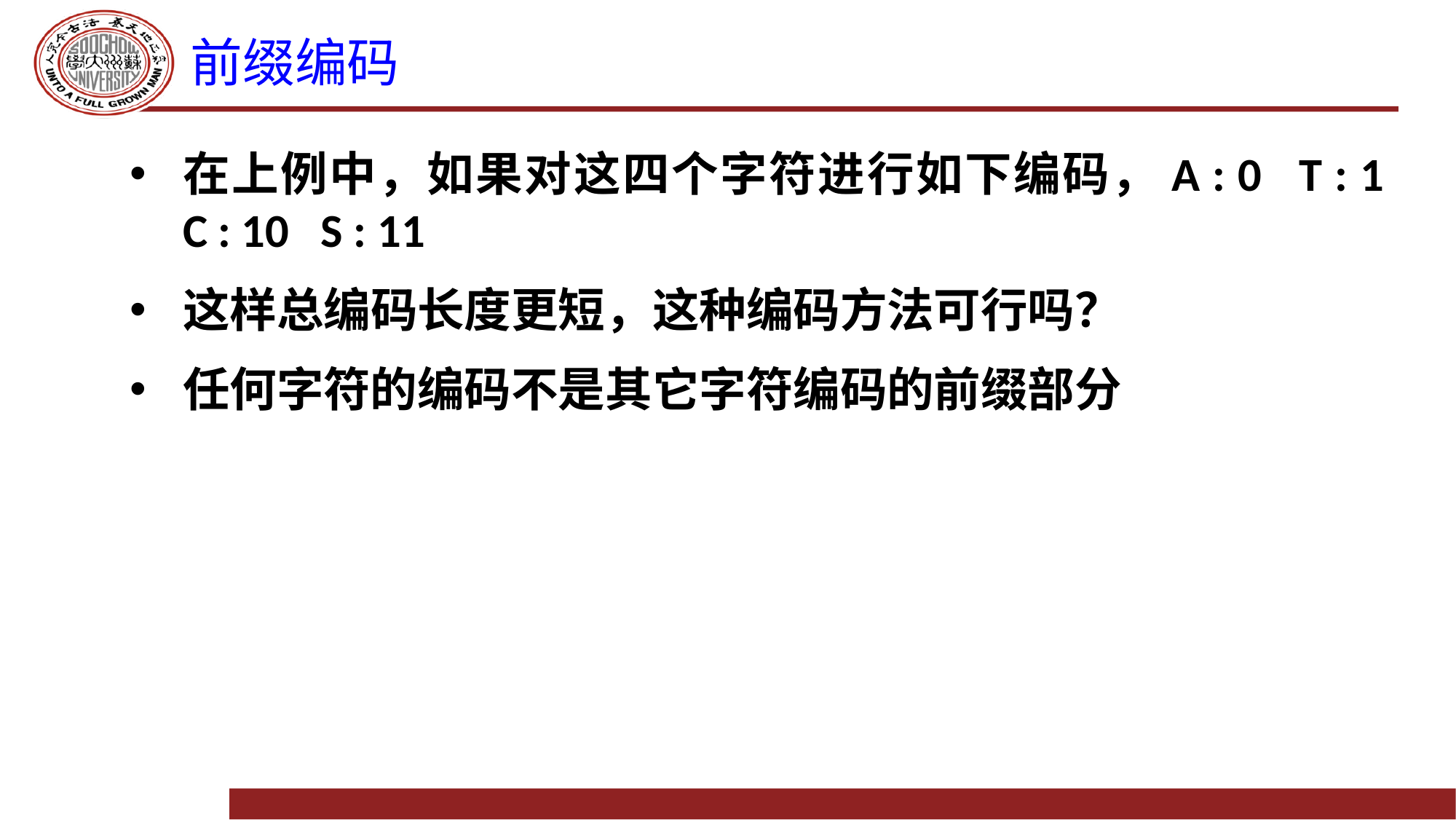

# 前缀编码
在上例中，如果对这四个字符进行如下编码，A : 0   T : 1 C : 10   S : 11
这样总编码长度更短，这种编码方法可行吗？
任何字符的编码不是其它字符编码的前缀部分